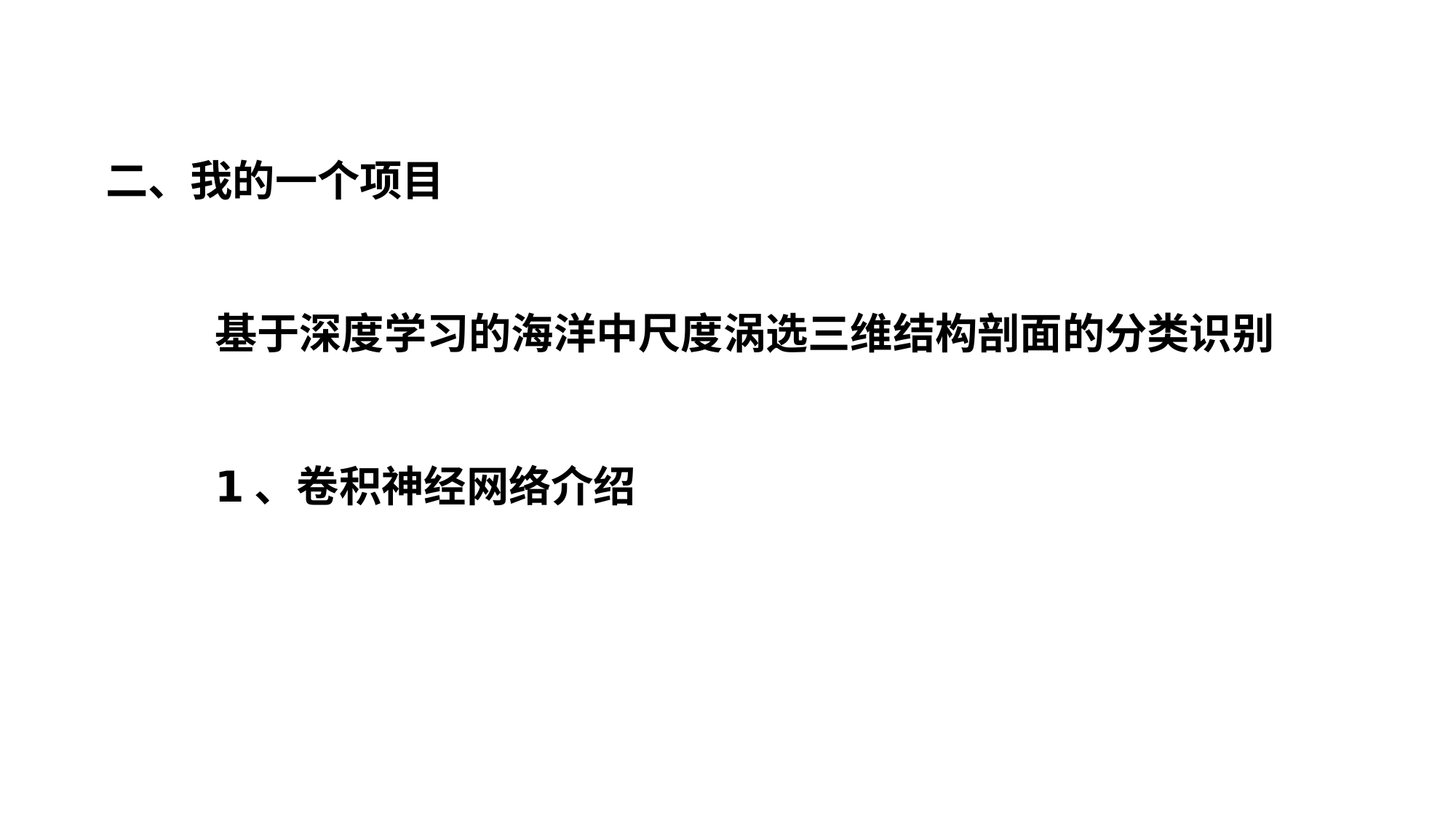

二、我的一个项目

	基于深度学习的海洋中尺度涡选三维结构剖面的分类识别

	1、卷积神经网络介绍